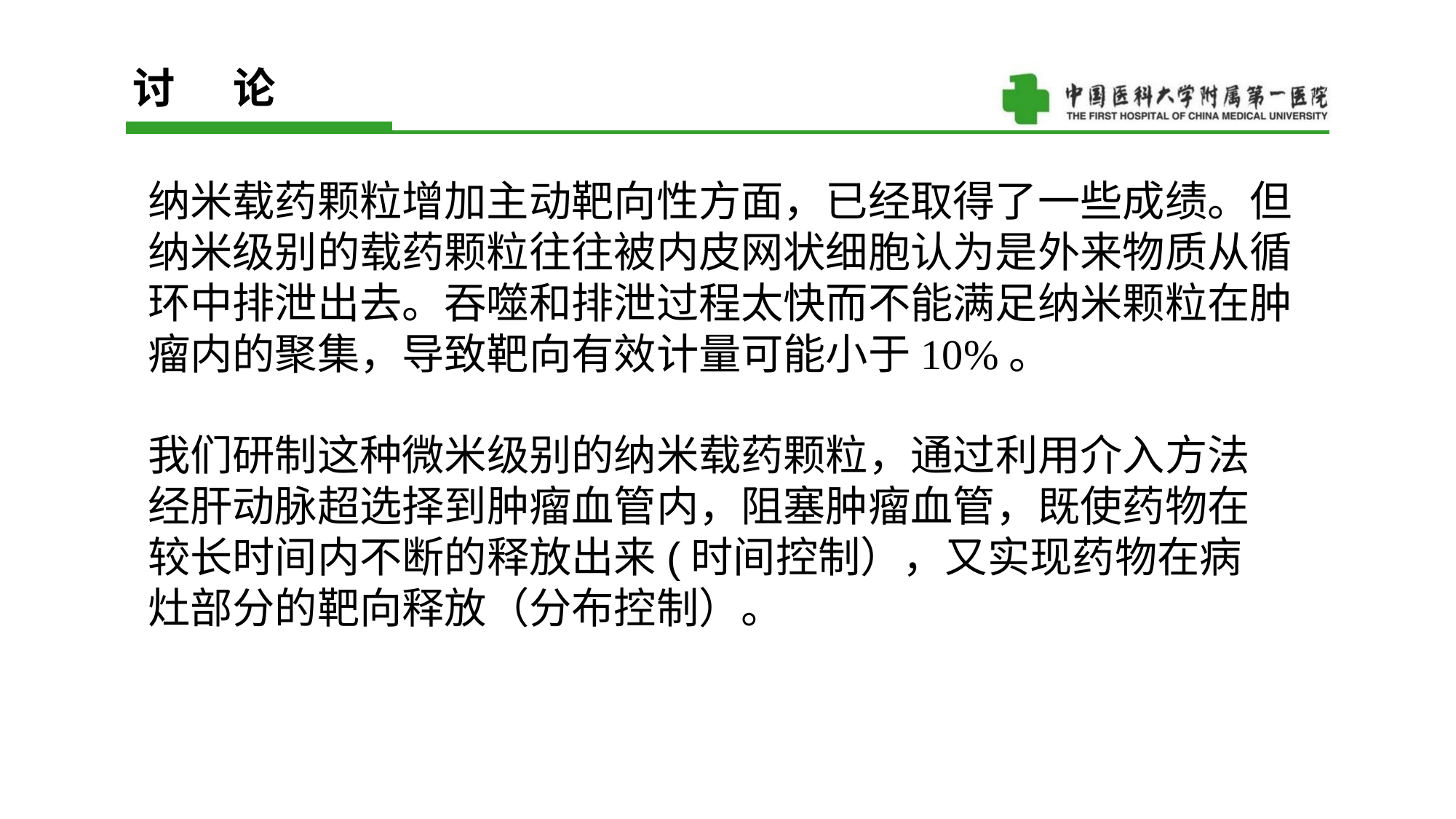

讨      论
纳米载药颗粒增加主动靶向性方面，已经取得了一些成绩。但纳米级别的载药颗粒往往被内皮网状细胞认为是外来物质从循环中排泄出去。吞噬和排泄过程太快而不能满足纳米颗粒在肿瘤内的聚集，导致靶向有效计量可能小于10%。
我们研制这种微米级别的纳米载药颗粒，通过利用介入方法经肝动脉超选择到肿瘤血管内，阻塞肿瘤血管，既使药物在较长时间内不断的释放出来(时间控制），又实现药物在病灶部分的靶向释放（分布控制）。